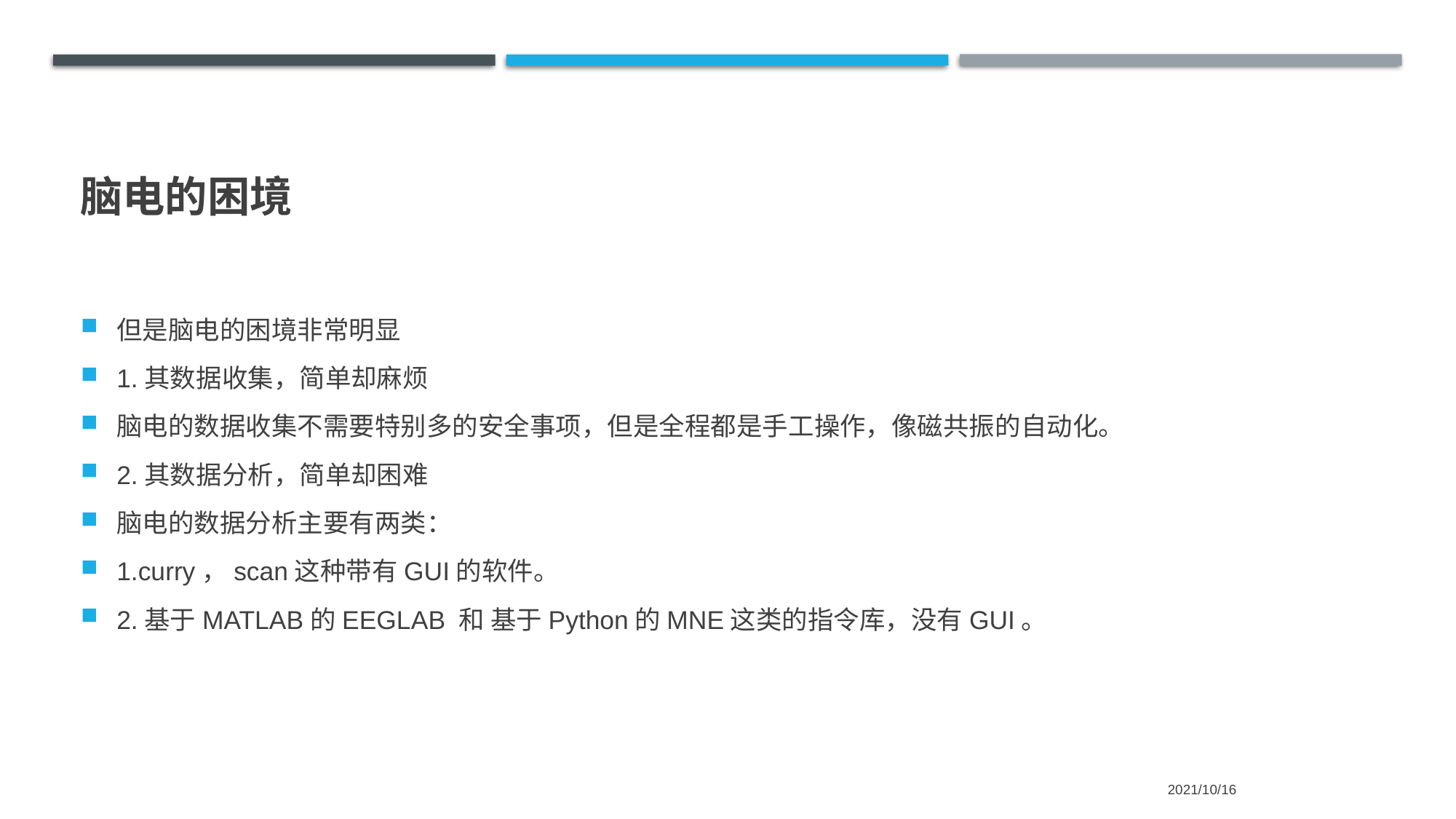

# 脑电的困境
但是脑电的困境非常明显
1.其数据收集，简单却麻烦
脑电的数据收集不需要特别多的安全事项，但是全程都是手工操作，像磁共振的自动化。
2.其数据分析，简单却困难
脑电的数据分析主要有两类：
1.curry，scan这种带有GUI的软件。
2.基于MATLAB的EEGLAB 和 基于Python的MNE这类的指令库，没有GUI。

2021/10/16